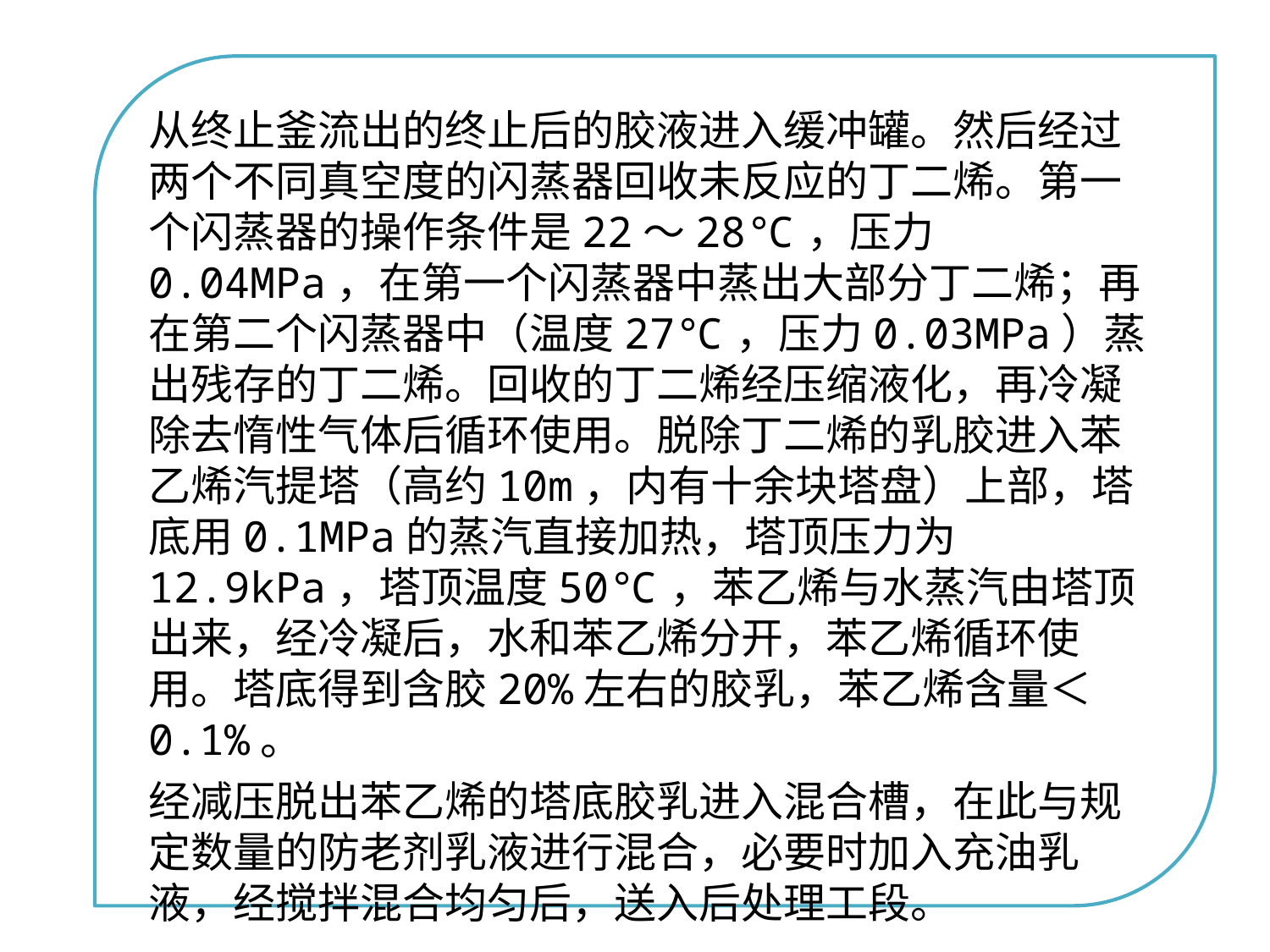

从终止釜流出的终止后的胶液进入缓冲罐。然后经过两个不同真空度的闪蒸器回收未反应的丁二烯。第一个闪蒸器的操作条件是22～28℃，压力0.04MPa，在第一个闪蒸器中蒸出大部分丁二烯；再在第二个闪蒸器中（温度27℃，压力0.03MPa）蒸出残存的丁二烯。回收的丁二烯经压缩液化，再冷凝除去惰性气体后循环使用。脱除丁二烯的乳胶进入苯乙烯汽提塔（高约10m，内有十余块塔盘）上部，塔底用0.1MPa的蒸汽直接加热，塔顶压力为12.9kPa，塔顶温度50℃，苯乙烯与水蒸汽由塔顶出来，经冷凝后，水和苯乙烯分开，苯乙烯循环使用。塔底得到含胶20%左右的胶乳，苯乙烯含量＜0.1%。
经减压脱出苯乙烯的塔底胶乳进入混合槽，在此与规定数量的防老剂乳液进行混合，必要时加入充油乳液，经搅拌混合均匀后，送入后处理工段。
点击添加文本
点击添加文本
点击添加文本
点击添加文本